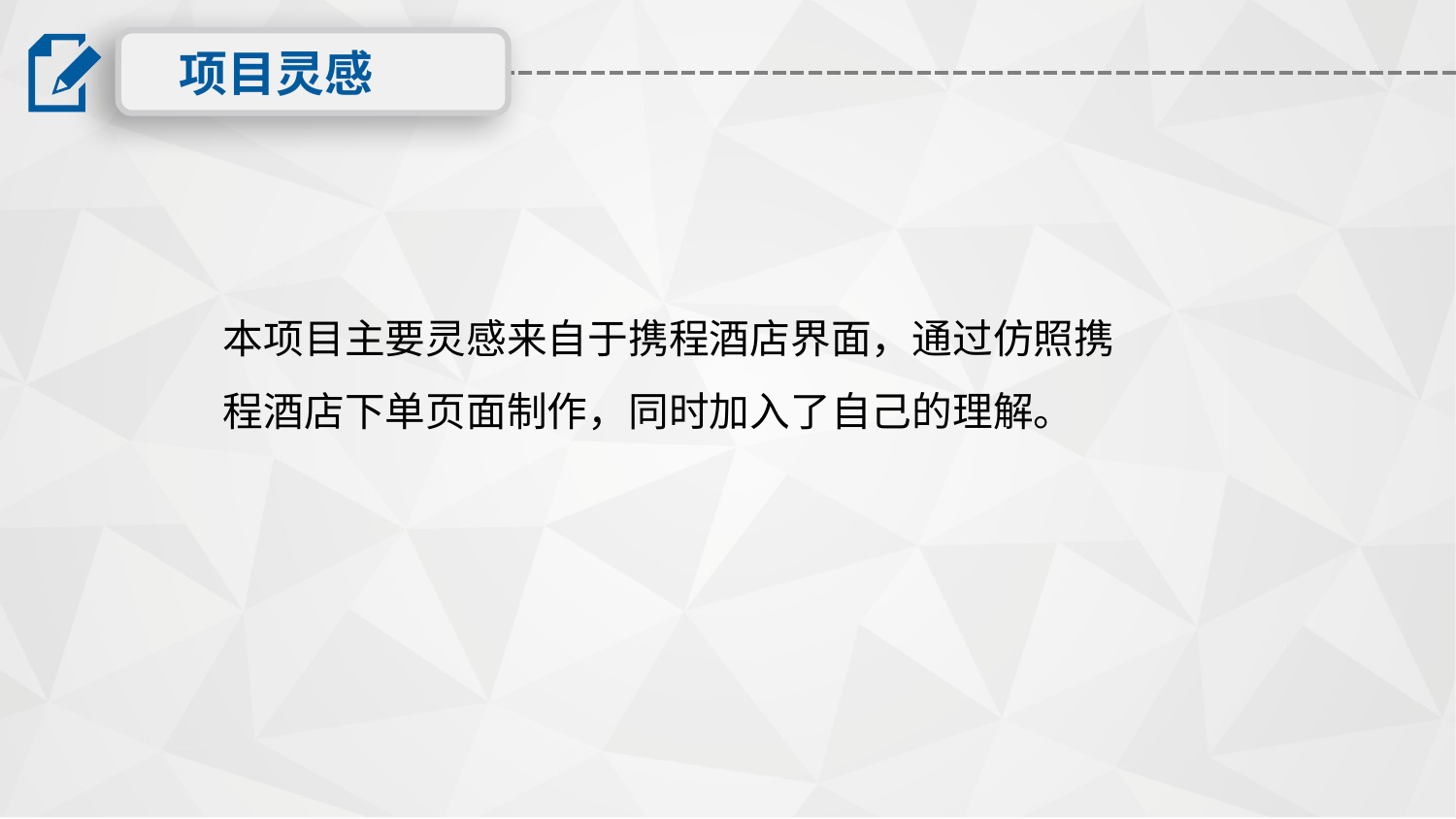

项目灵感
本项目主要灵感来自于携程酒店界面，通过仿照携程酒店下单页面制作，同时加入了自己的理解。